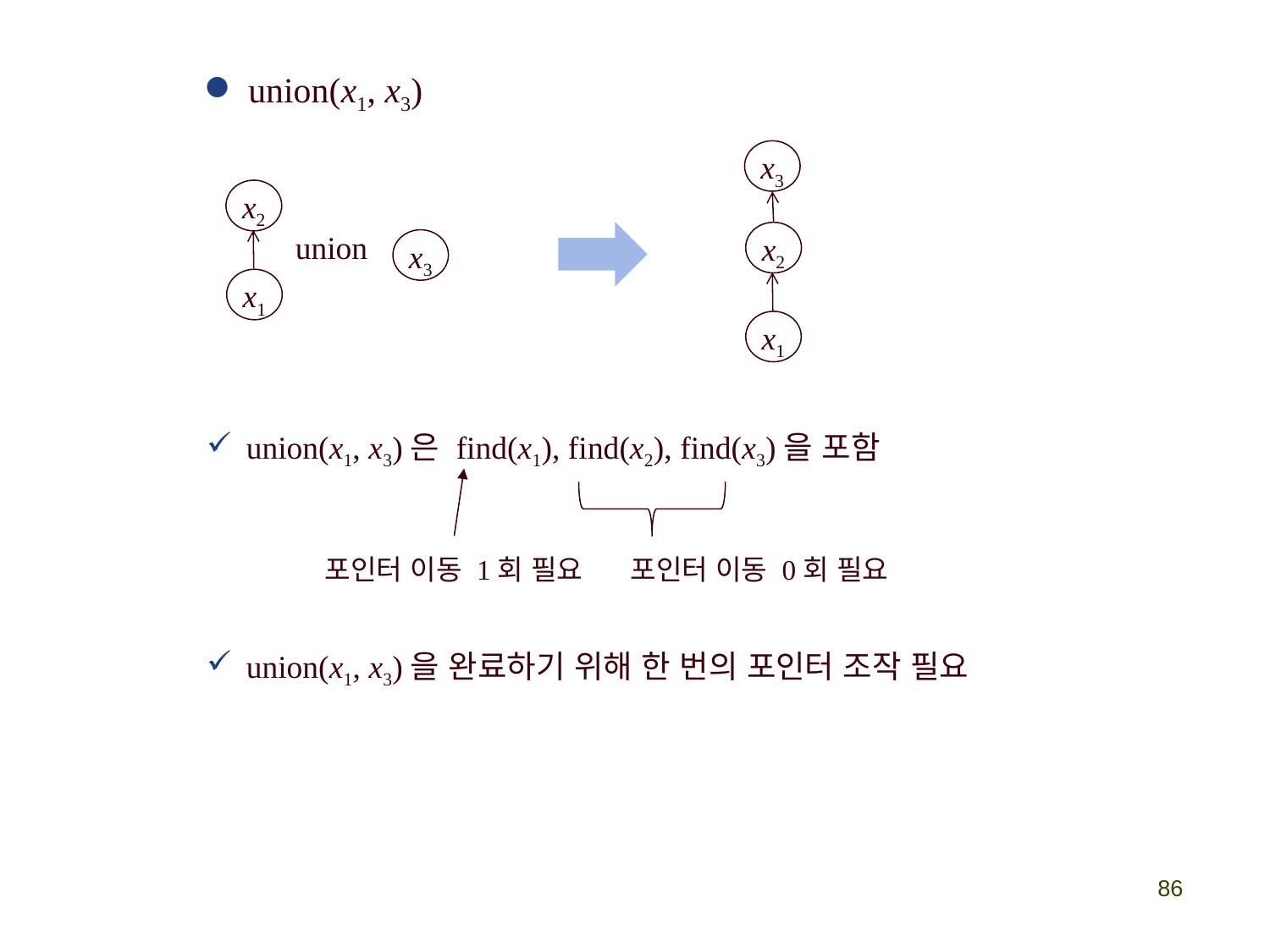

union(x1, x3)
x3
x2
union

x2
x3
x1
x1
union(x1, x3)은 find(x1), find(x2), find(x3)을 포함

포인터 이동 1회 필요
포인터 이동 0회 필요
union(x1, x3)을 완료하기 위해 한 번의 포인터 조작 필요
86